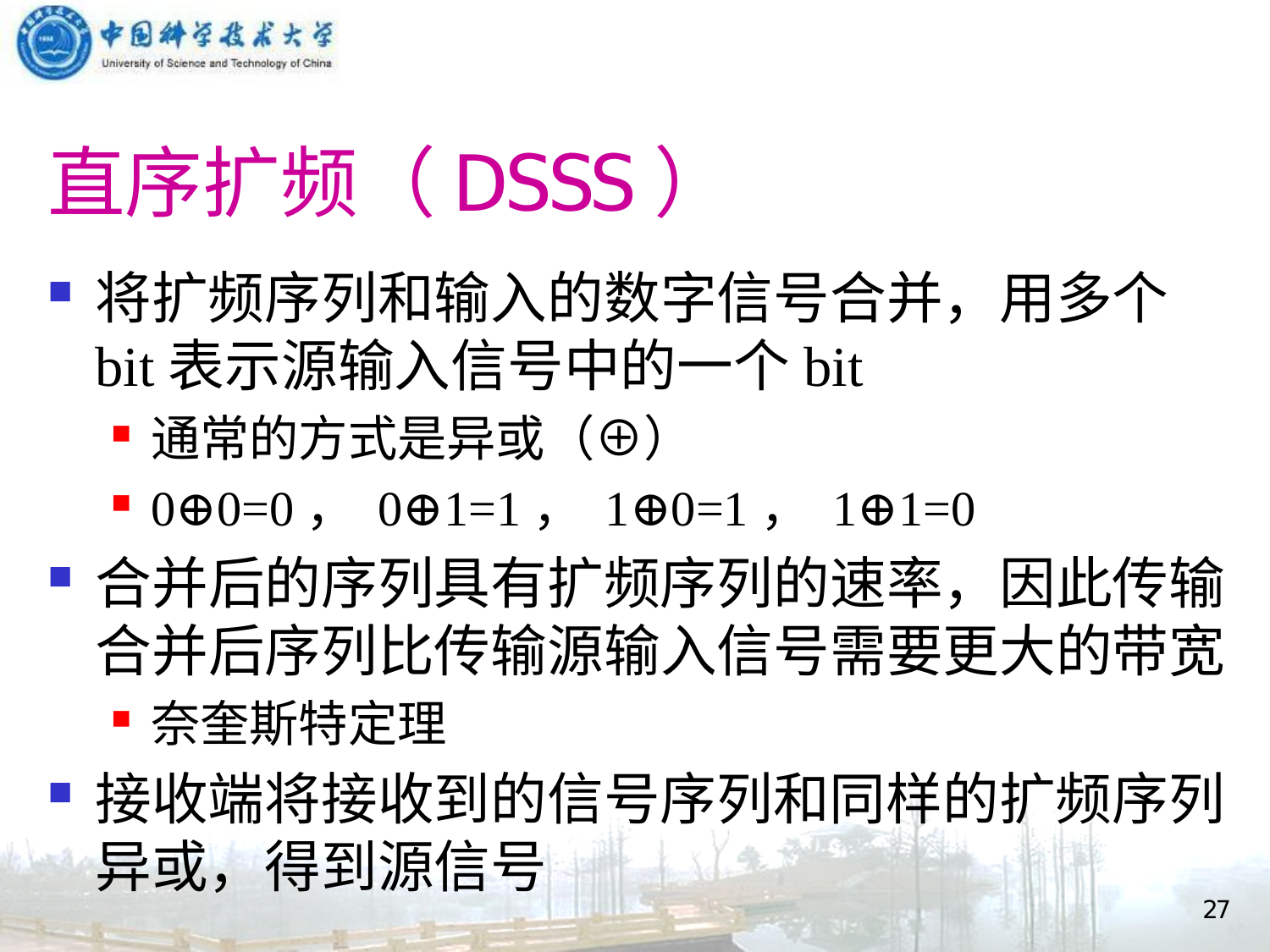

# 直序扩频（DSSS）
将扩频序列和输入的数字信号合并，用多个bit表示源输入信号中的一个bit
通常的方式是异或（⊕）
0⊕0=0， 0⊕1=1， 1⊕0=1， 1⊕1=0
合并后的序列具有扩频序列的速率，因此传输合并后序列比传输源输入信号需要更大的带宽
奈奎斯特定理
接收端将接收到的信号序列和同样的扩频序列异或，得到源信号
27